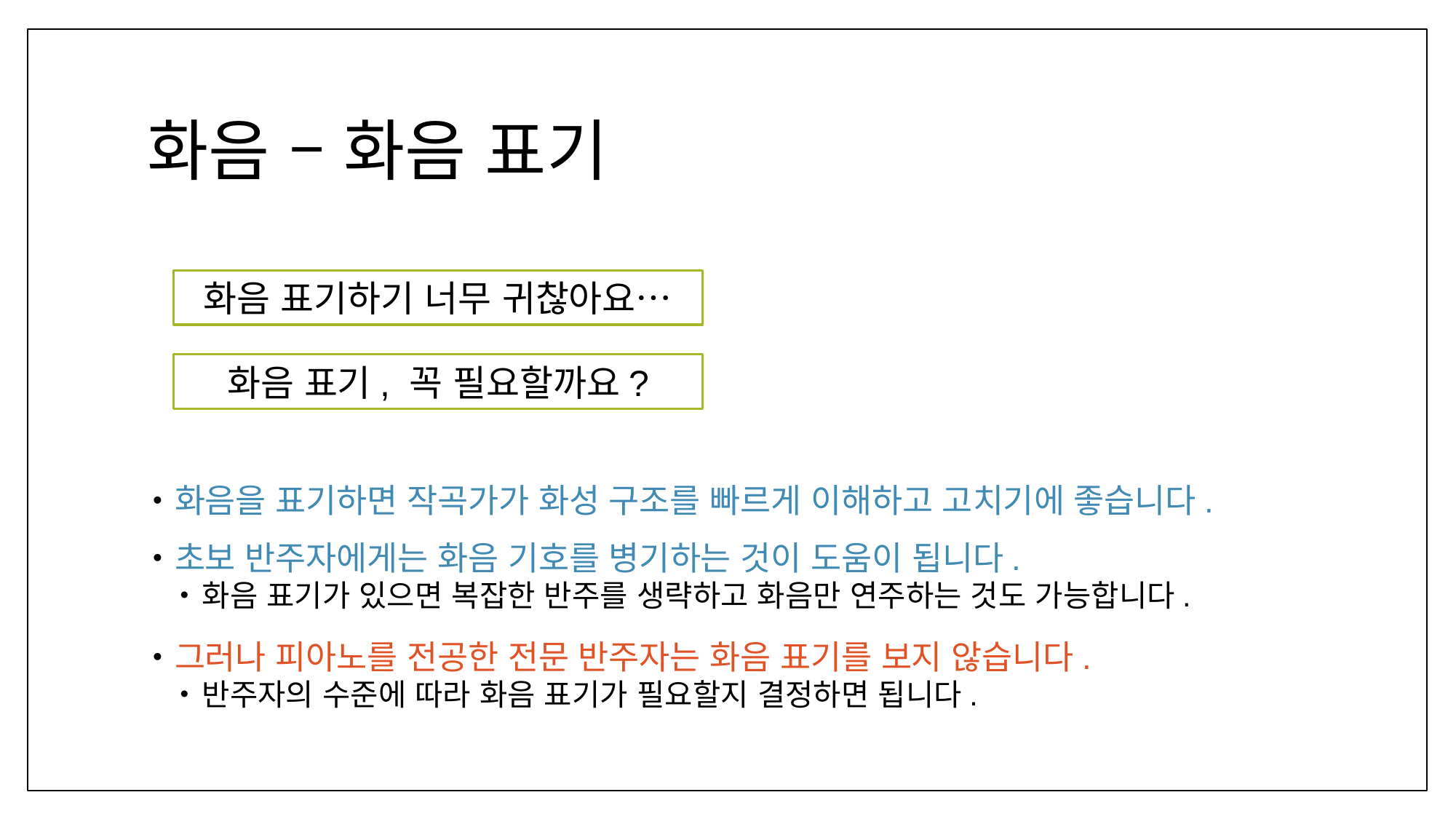

# 화음 – 화음 표기

화음을 표기하면 작곡가가 화성 구조를 빠르게 이해하고 고치기에 좋습니다.
초보 반주자에게는 화음 기호를 병기하는 것이 도움이 됩니다.
화음 표기가 있으면 복잡한 반주를 생략하고 화음만 연주하는 것도 가능합니다.
그러나 피아노를 전공한 전문 반주자는 화음 표기를 보지 않습니다.
반주자의 수준에 따라 화음 표기가 필요할지 결정하면 됩니다.
화음 표기하기 너무 귀찮아요…
화음 표기, 꼭 필요할까요?